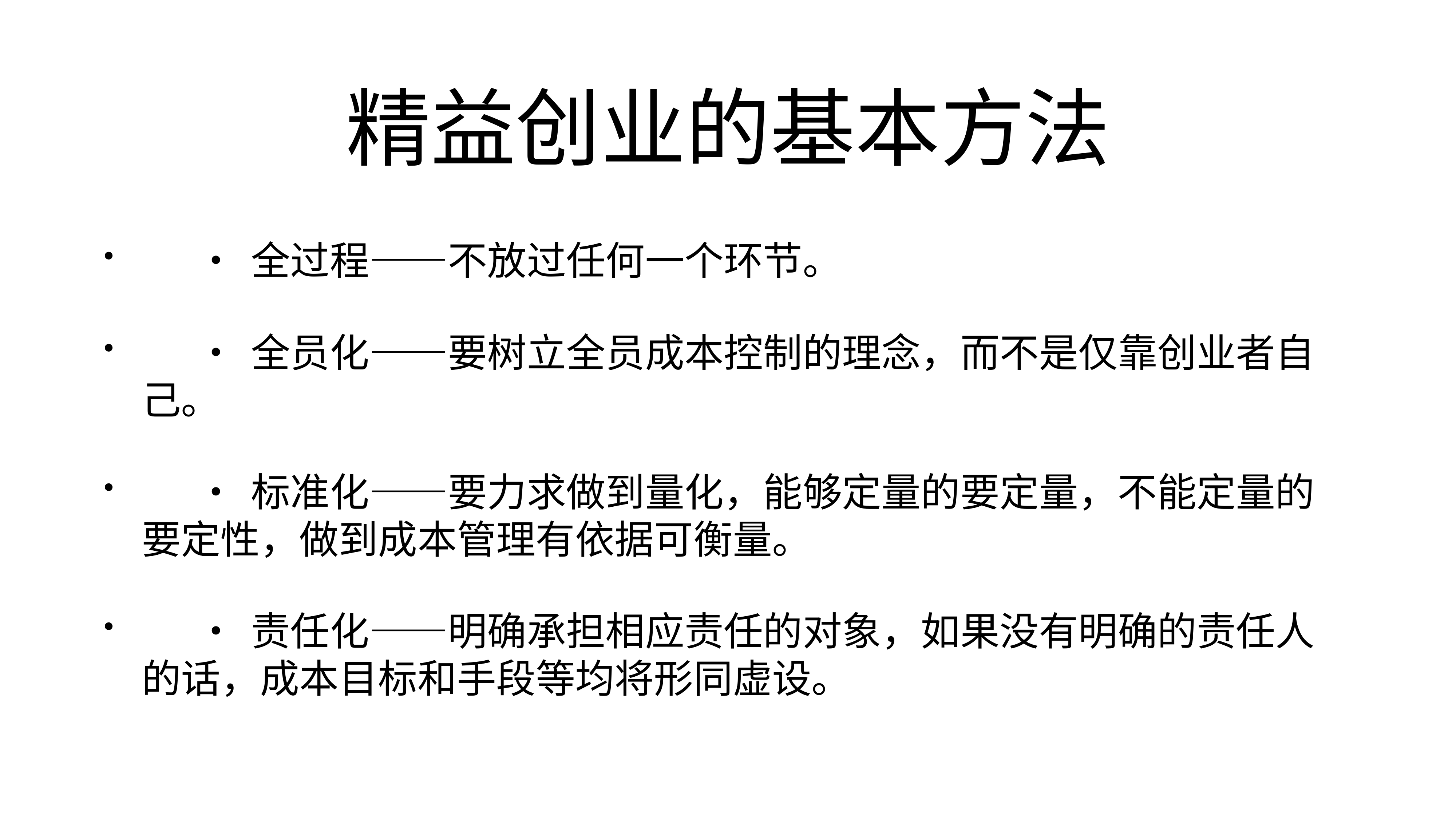

# 精益创业的基本方法
	•	全过程——不放过任何一个环节。
	•	全员化——要树立全员成本控制的理念，而不是仅靠创业者自己。
	•	标准化——要力求做到量化，能够定量的要定量，不能定量的要定性，做到成本管理有依据可衡量。
	•	责任化——明确承担相应责任的对象，如果没有明确的责任人的话，成本目标和手段等均将形同虚设。